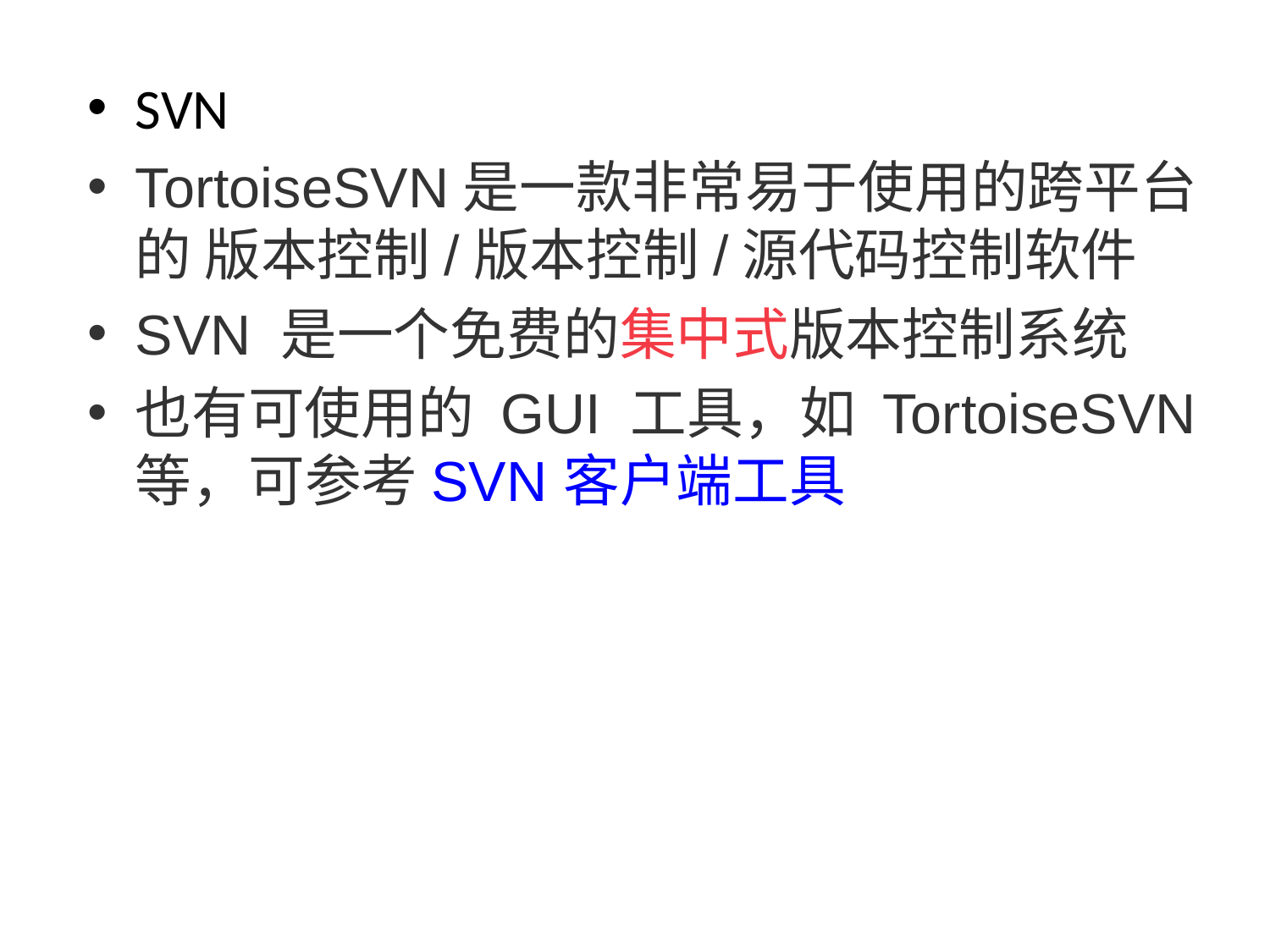

SVN
TortoiseSVN是一款非常易于使用的跨平台的 版本控制/版本控制/源代码控制软件
SVN 是一个免费的集中式版本控制系统
也有可使用的 GUI 工具，如 TortoiseSVN等，可参考SVN 客户端工具